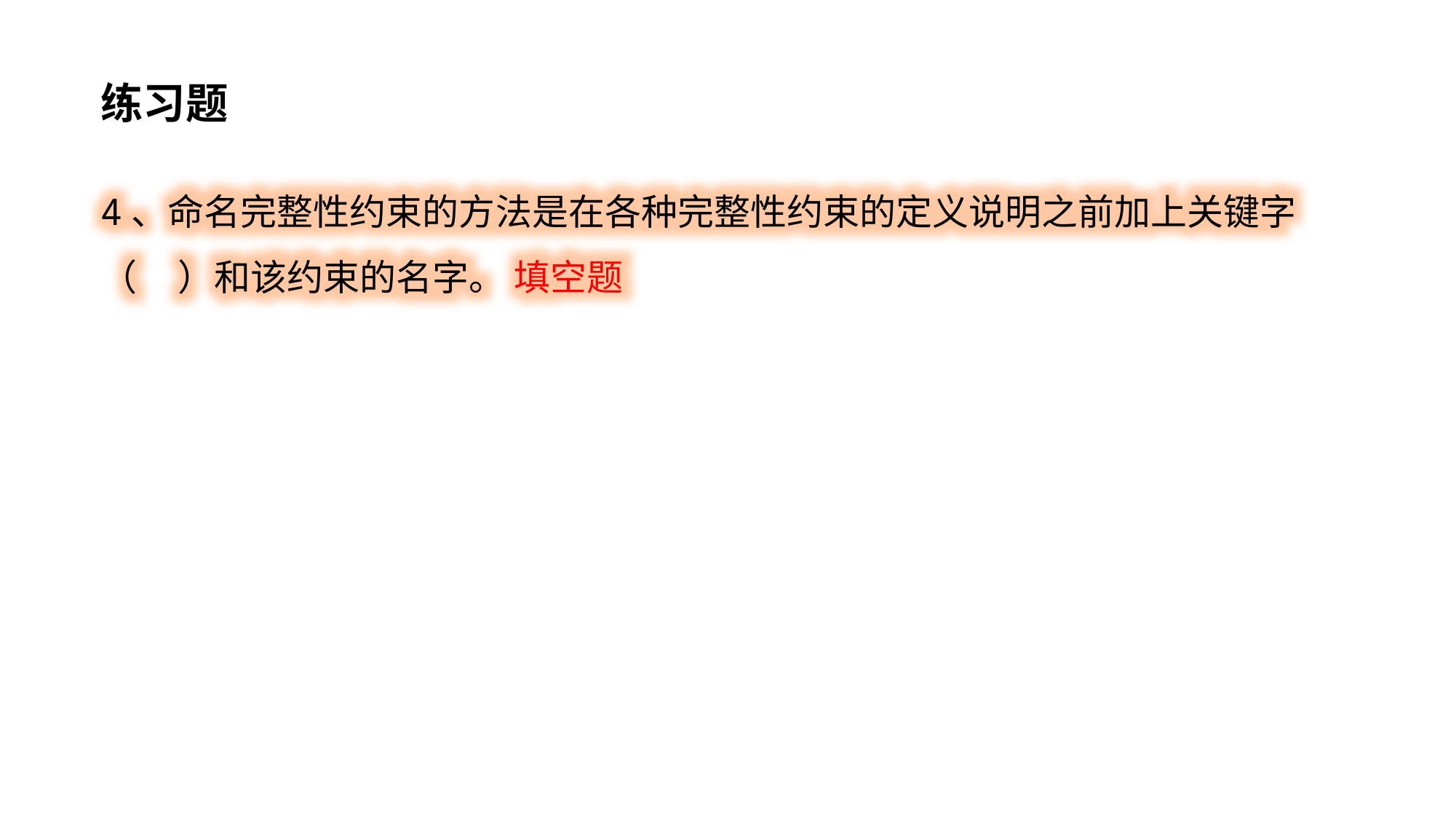

练习题
4、命名完整性约束的方法是在各种完整性约束的定义说明之前加上关键字（     ）和该约束的名字。 填空题